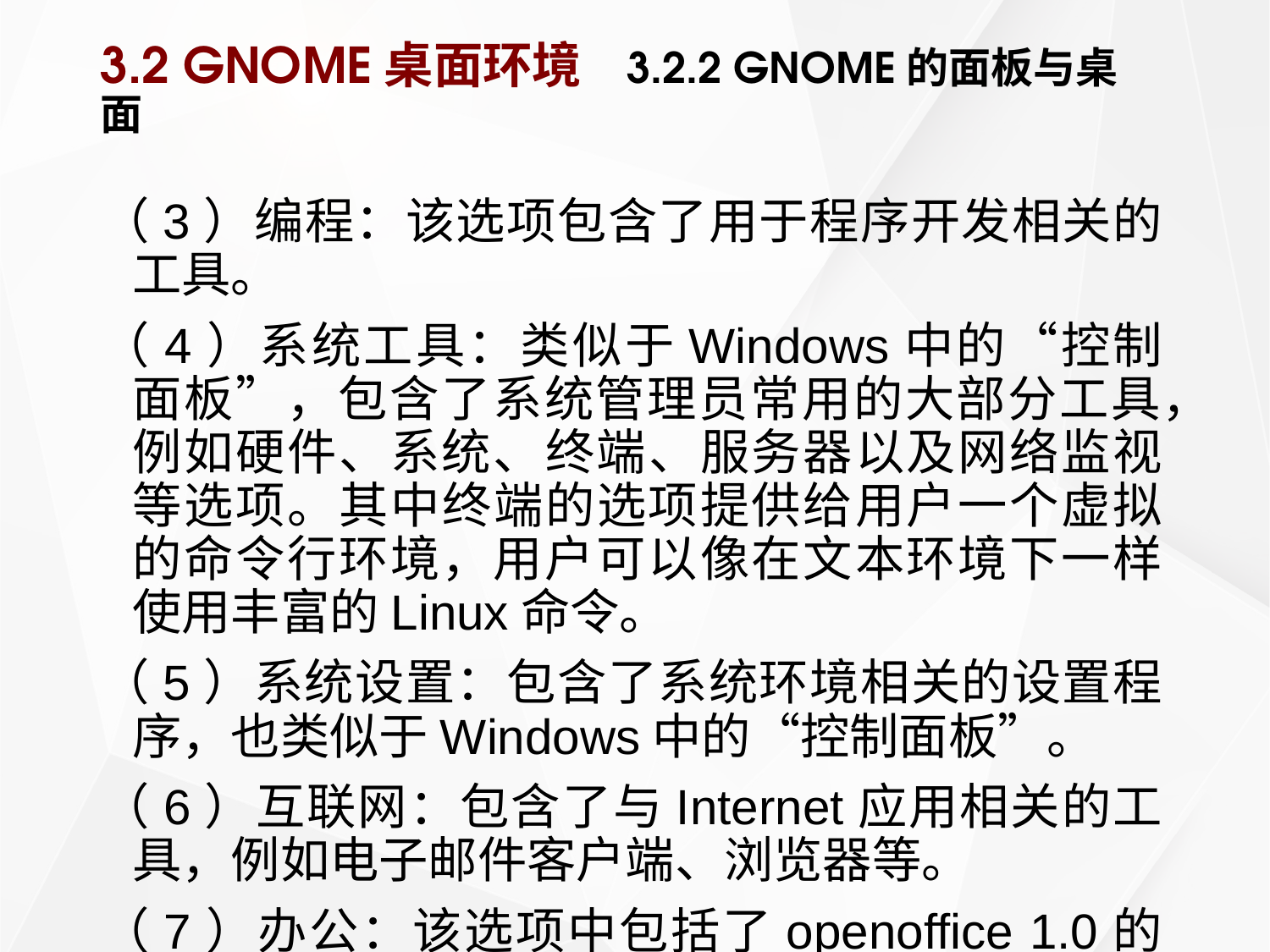

# 3.2 GNOME桌面环境   3.2.2 GNOME的面板与桌面
（3）编程：该选项包含了用于程序开发相关的工具。
（4）系统工具：类似于Windows中的“控制面板”，包含了系统管理员常用的大部分工具，例如硬件、系统、终端、服务器以及网络监视等选项。其中终端的选项提供给用户一个虚拟的命令行环境，用户可以像在文本环境下一样使用丰富的Linux命令。
（5）系统设置：包含了系统环境相关的设置程序，也类似于Windows中的“控制面板”。
（6）互联网：包含了与Internet应用相关的工具，例如电子邮件客户端、浏览器等。
（7）办公：该选项中包括了openoffice 1.0的软件套件。
（8）音频和视频：该选项中包括了与音频或视频等多媒体相关的播放软件。